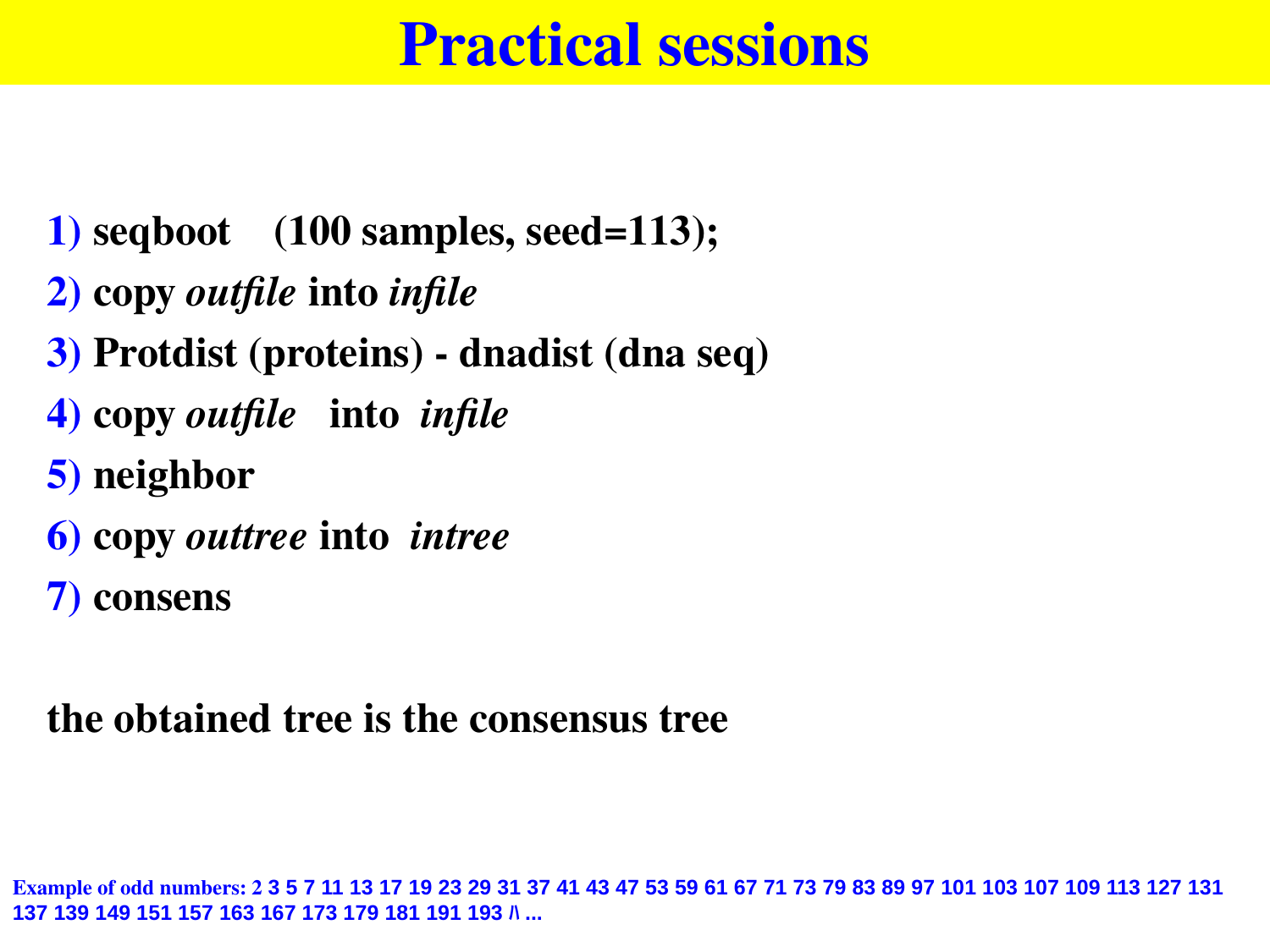

Practical sessions
1) seqboot    (100 samples, seed=113);
2) copy outfile into infile
3) Protdist (proteins) - dnadist (dna seq)
4) copy outfile   into  infile
5) neighbor
6) copy outtree into  intree
7) consens

the obtained tree is the consensus tree

Example of odd numbers: 2 3 5 7 11 13 17 19 23 29 31 37 41 43 47 53 59 61 67 71 73 79 83 89 97 101 103 107 109 113 127 131 137 139 149 151 157 163 167 173 179 181 191 193ﾊ...